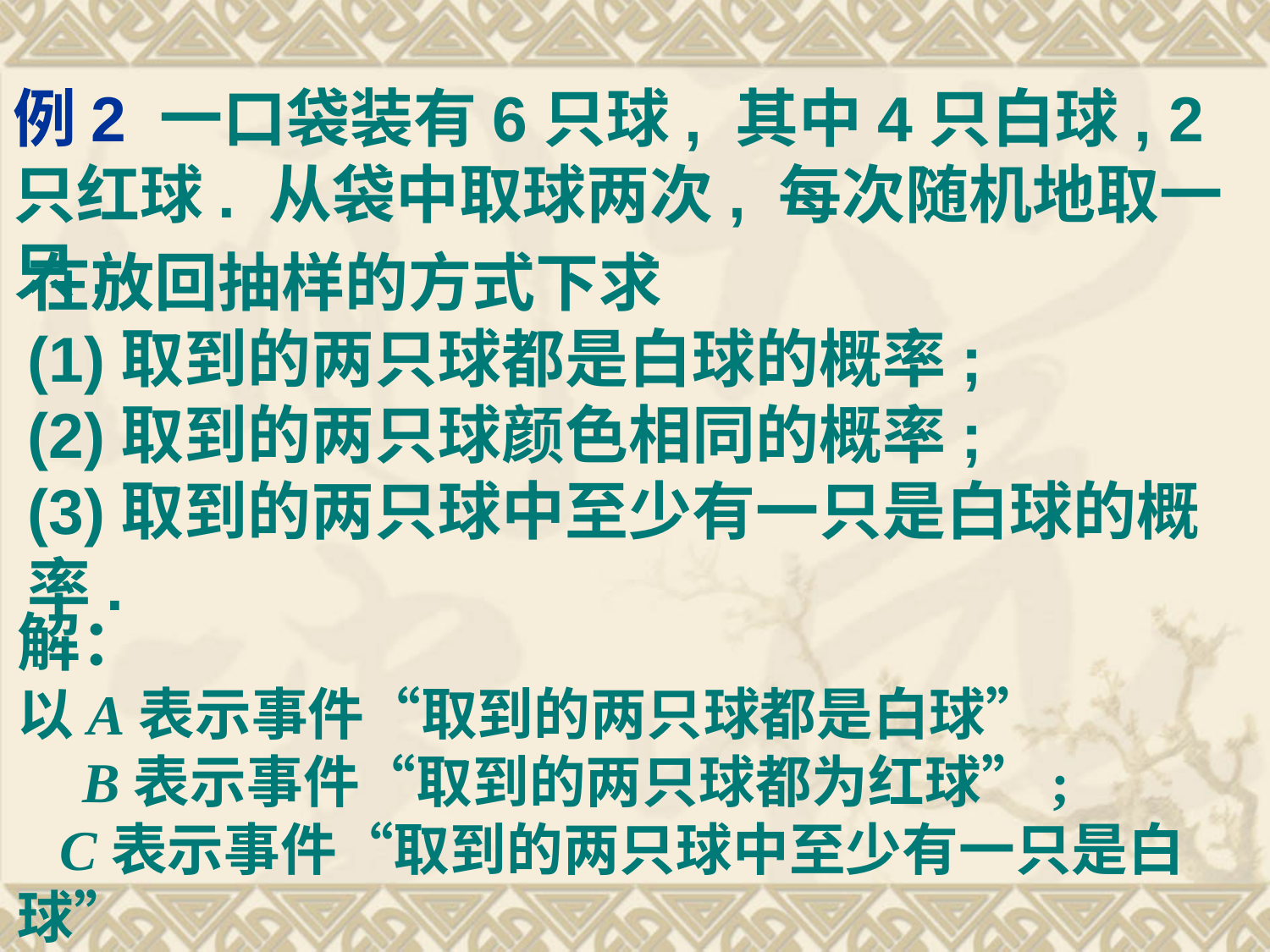

例2 一口袋装有6只球, 其中4只白球, 2只红球. 从袋中取球两次, 每次随机地取一只.
在放回抽样的方式下求
(1)取到的两只球都是白球的概率;
(2)取到的两只球颜色相同的概率;
(3)取到的两只球中至少有一只是白球的概率.
解：
以A表示事件“取到的两只球都是白球”
    B表示事件“取到的两只球都为红球”;
   C表示事件“取到的两只球中至少有一只是白球”